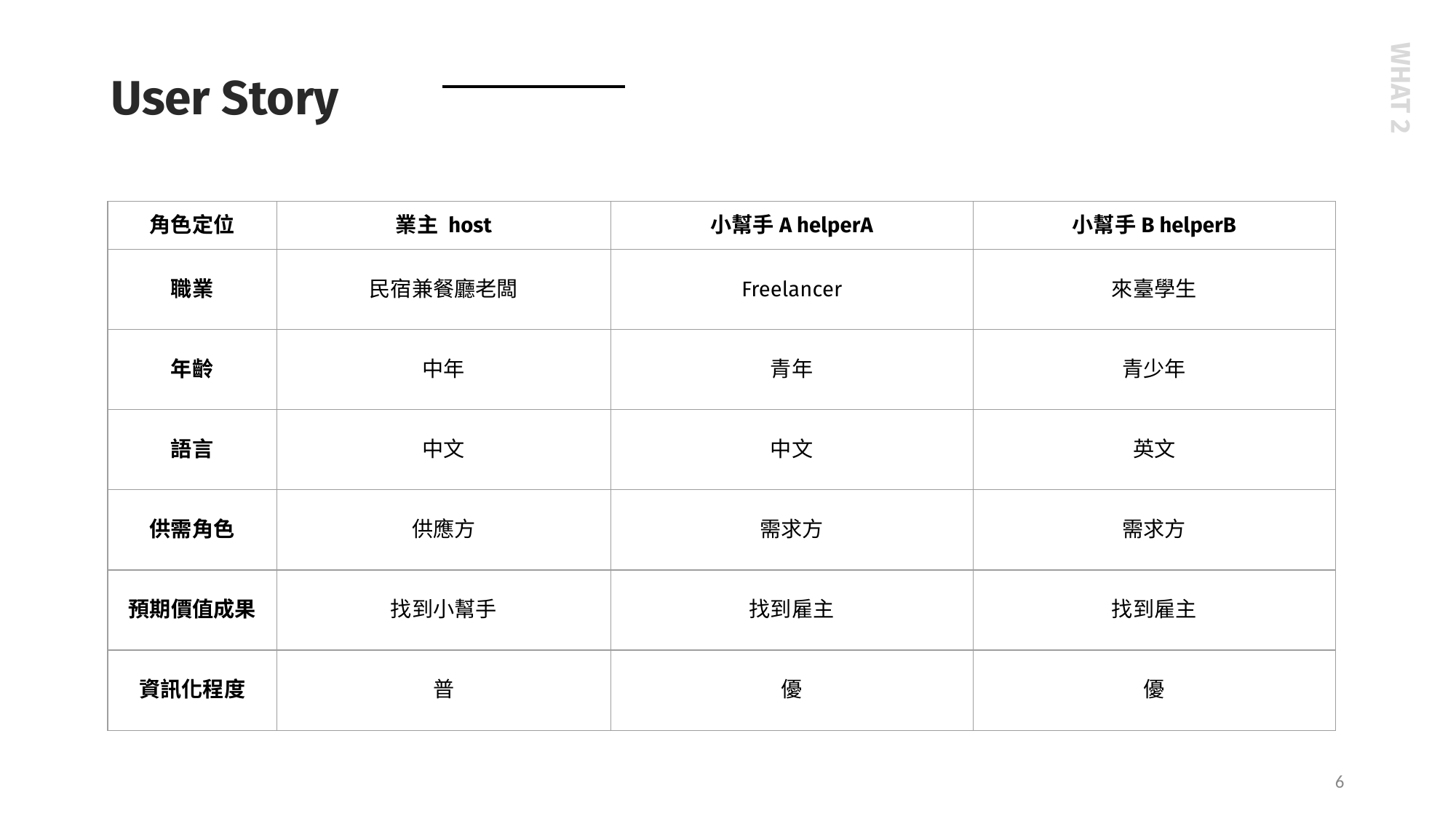

User Story
# WHAT 2
| 角色定位 | 業主 host | 小幫手A helperA | 小幫手B helperB |
| --- | --- | --- | --- |
| 職業 | 民宿兼餐廳老闆 | Freelancer | 來臺學生 |
| 年齡 | 中年 | 青年 | 青少年 |
| 語言 | 中文 | 中文 | 英文 |
| 供需角色 | 供應方 | 需求方 | 需求方 |
| 預期價值成果 | 找到小幫手 | 找到雇主 | 找到雇主 |
| 資訊化程度 | 普 | 優 | 優 |
6